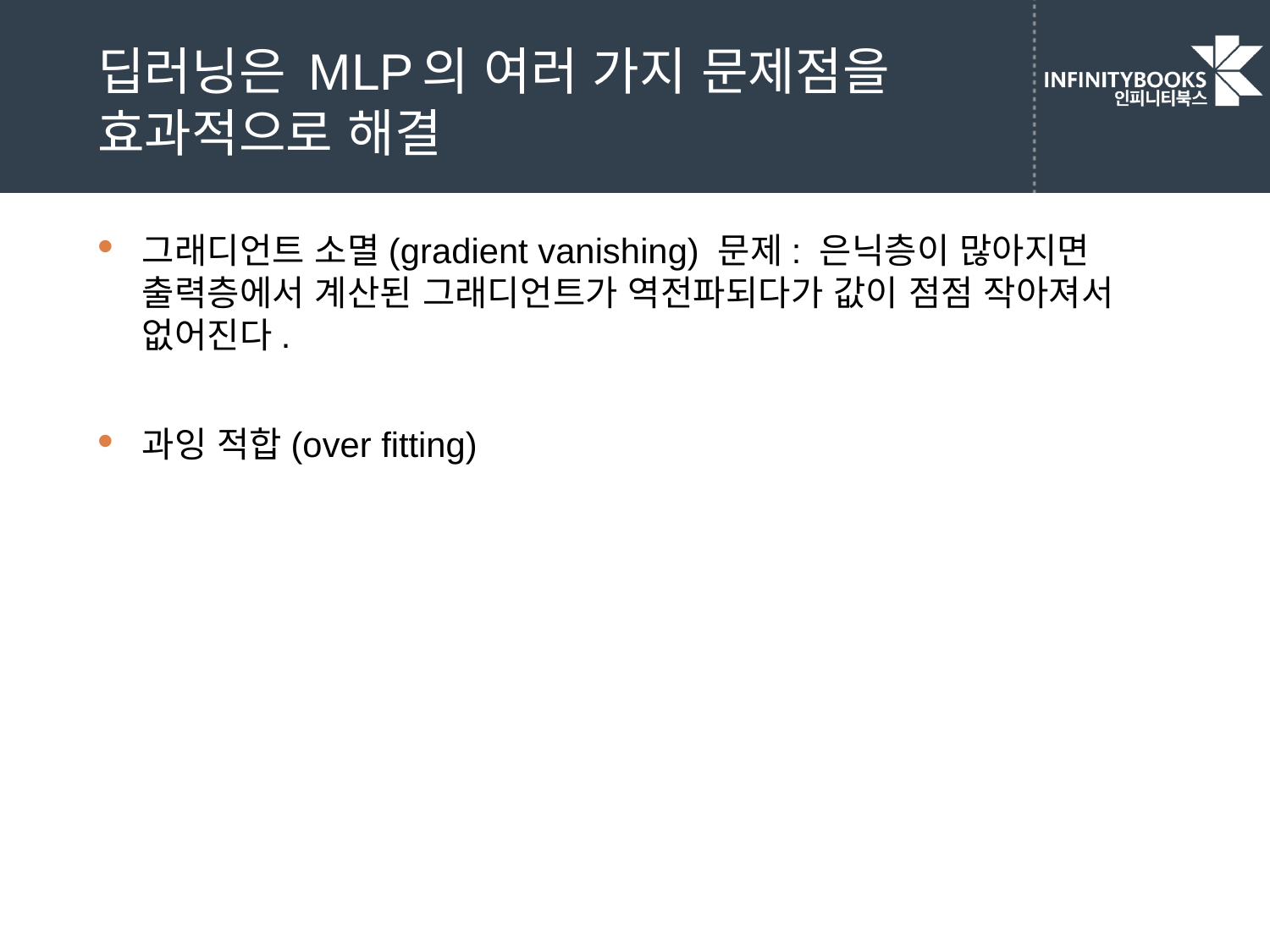

# 딥러닝은 MLP의 여러 가지 문제점을 효과적으로 해결
그래디언트 소멸(gradient vanishing) 문제: 은닉층이 많아지면 출력층에서 계산된 그래디언트가 역전파되다가 값이 점점 작아져서 없어진다.

과잉 적합(over fitting)